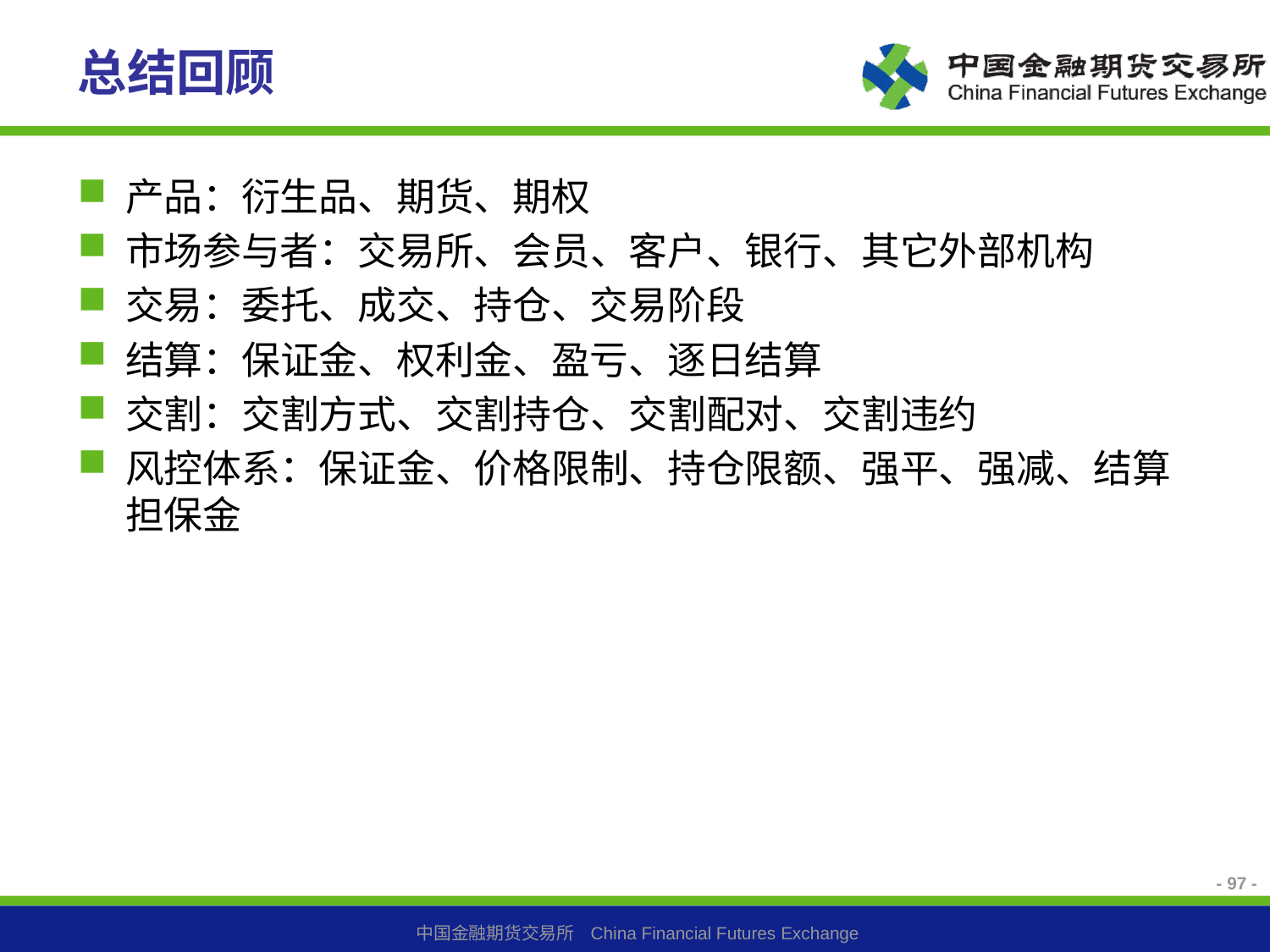

# 总结回顾
产品：衍生品、期货、期权
市场参与者：交易所、会员、客户、银行、其它外部机构
交易：委托、成交、持仓、交易阶段
结算：保证金、权利金、盈亏、逐日结算
交割：交割方式、交割持仓、交割配对、交割违约
风控体系：保证金、价格限制、持仓限额、强平、强减、结算担保金
- 97 -